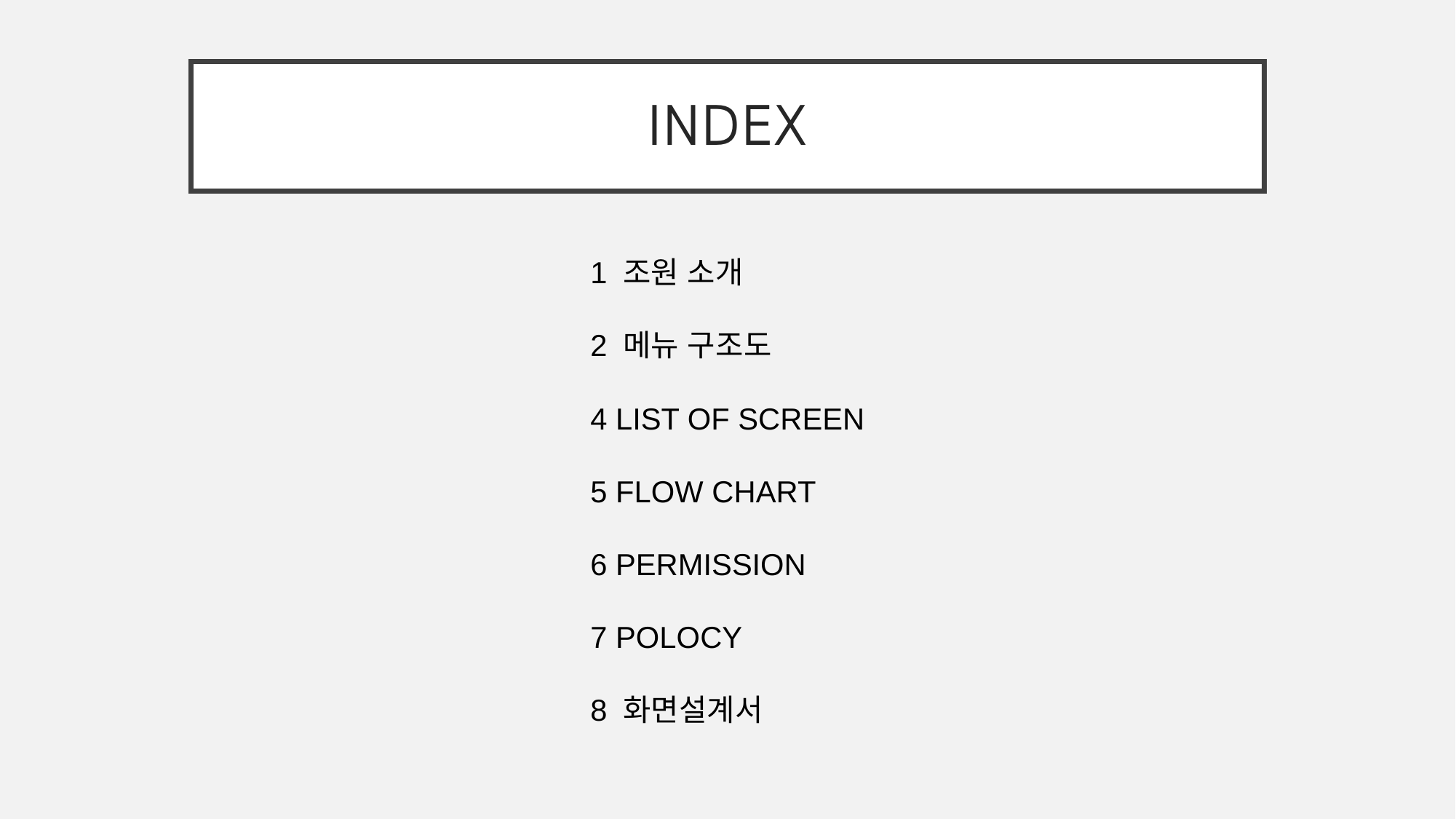

# index
1 조원 소개
2 메뉴 구조도
4 LIST OF SCREEN
5 FLOW CHART
6 PERMISSION
7 POLOCY
8 화면설계서